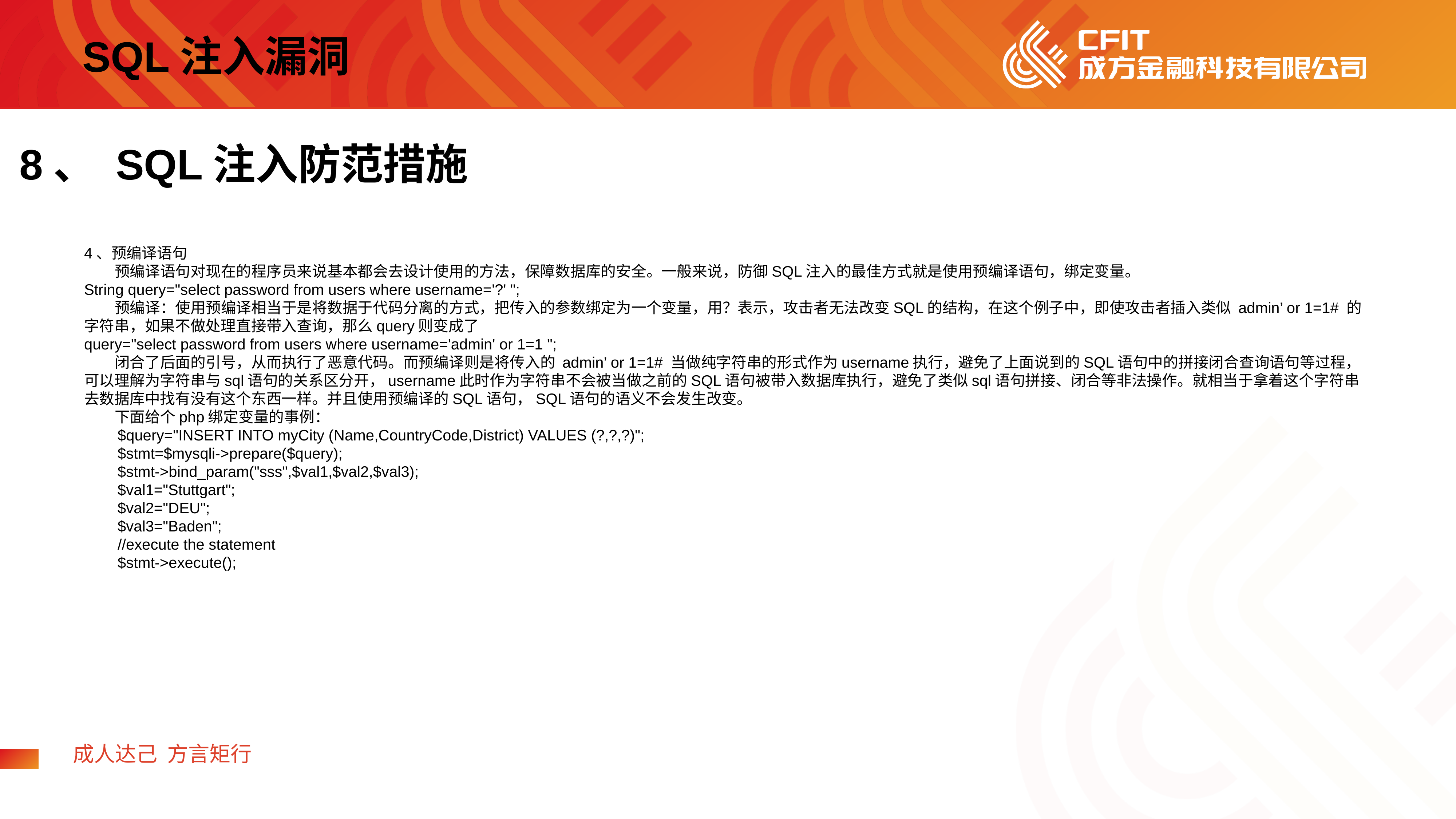

SQL注入漏洞
8、 SQL注入防范措施
4、预编译语句
        预编译语句对现在的程序员来说基本都会去设计使用的方法，保障数据库的安全。一般来说，防御SQL注入的最佳方式就是使用预编译语句，绑定变量。
String query="select password from users where username='?' ";
        预编译：使用预编译相当于是将数据于代码分离的方式，把传入的参数绑定为一个变量，用？表示，攻击者无法改变SQL的结构，在这个例子中，即使攻击者插入类似 admin’ or 1=1# 的字符串，如果不做处理直接带入查询，那么query则变成了
query="select password from users where username='admin' or 1=1 ";
        闭合了后面的引号，从而执行了恶意代码。而预编译则是将传入的 admin’ or 1=1# 当做纯字符串的形式作为username执行，避免了上面说到的SQL语句中的拼接闭合查询语句等过程，可以理解为字符串与sql语句的关系区分开，username此时作为字符串不会被当做之前的SQL语句被带入数据库执行，避免了类似sql语句拼接、闭合等非法操作。就相当于拿着这个字符串去数据库中找有没有这个东西一样。并且使用预编译的SQL语句，SQL语句的语义不会发生改变。
        下面给个php绑定变量的事例：
        $query="INSERT INTO myCity (Name,CountryCode,District) VALUES (?,?,?)";
        $stmt=$mysqli->prepare($query);
        $stmt->bind_param("sss",$val1,$val2,$val3);
        $val1="Stuttgart";
        $val2="DEU";
        $val3="Baden";
        //execute the statement
        $stmt->execute();